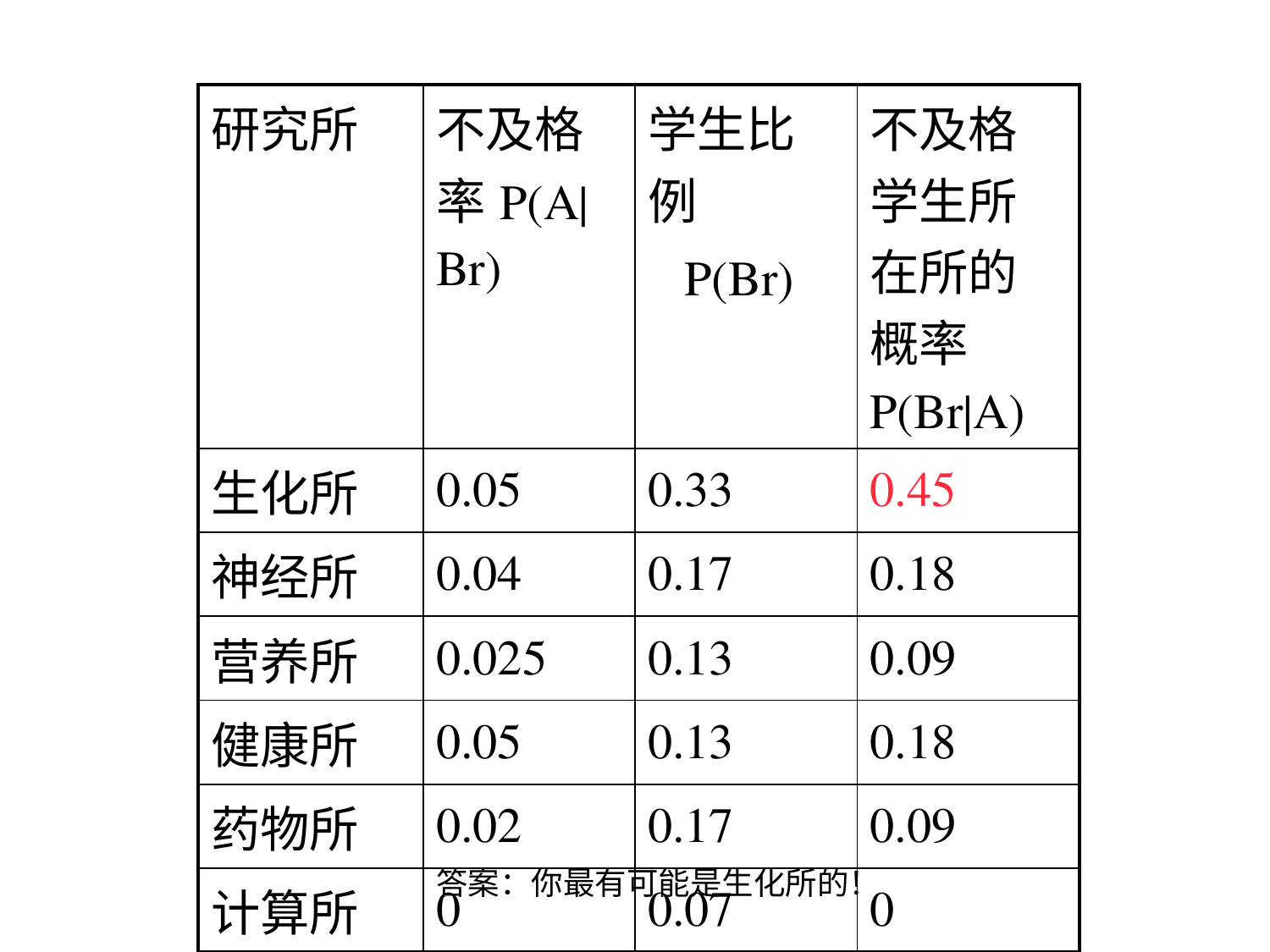

| 研究所 | 不及格率P(A|Br) | 学生比例 P(Br) | 不及格学生所在所的概率P(Br|A) |
| --- | --- | --- | --- |
| 生化所 | 0.05 | 0.33 | 0.45 |
| 神经所 | 0.04 | 0.17 | 0.18 |
| 营养所 | 0.025 | 0.13 | 0.09 |
| 健康所 | 0.05 | 0.13 | 0.18 |
| 药物所 | 0.02 | 0.17 | 0.09 |
| 计算所 | 0 | 0.07 | 0 |
答案：你最有可能是生化所的！